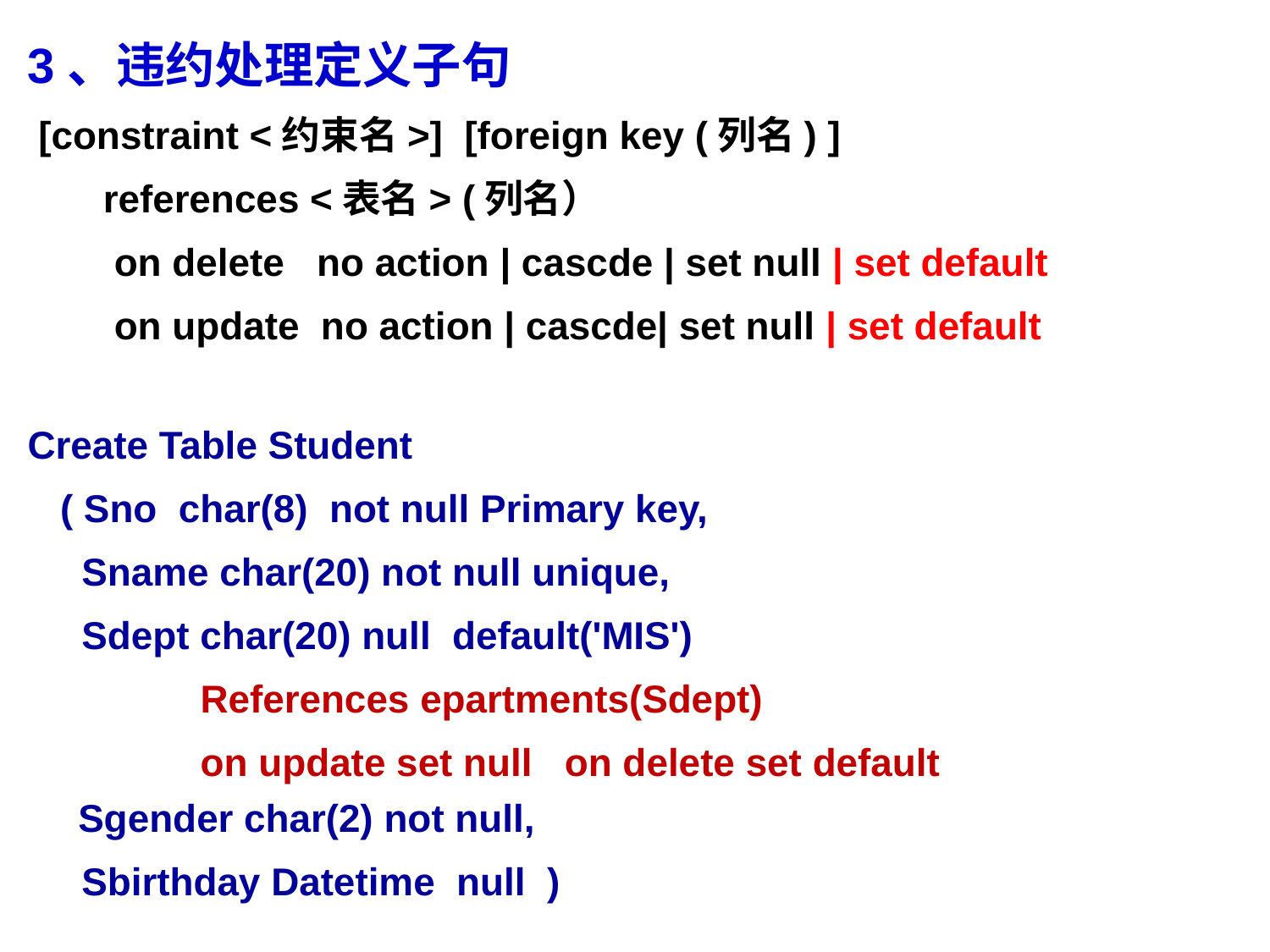

3、违约处理定义子句
 [constraint <约束名>]  [foreign key (列名) ]
       references <表名> (列名）
        on delete   no action | cascde | set null | set default
        on update  no action | cascde| set null | set default

Create Table Student
   ( Sno  char(8)  not null Primary key,
     Sname char(20) not null unique,
     Sdept char(20) null  default('MIS')
                References epartments(Sdept)
                on update set null   on delete set default
Sgender char(2) not null,
     Sbirthday Datetime  null  )